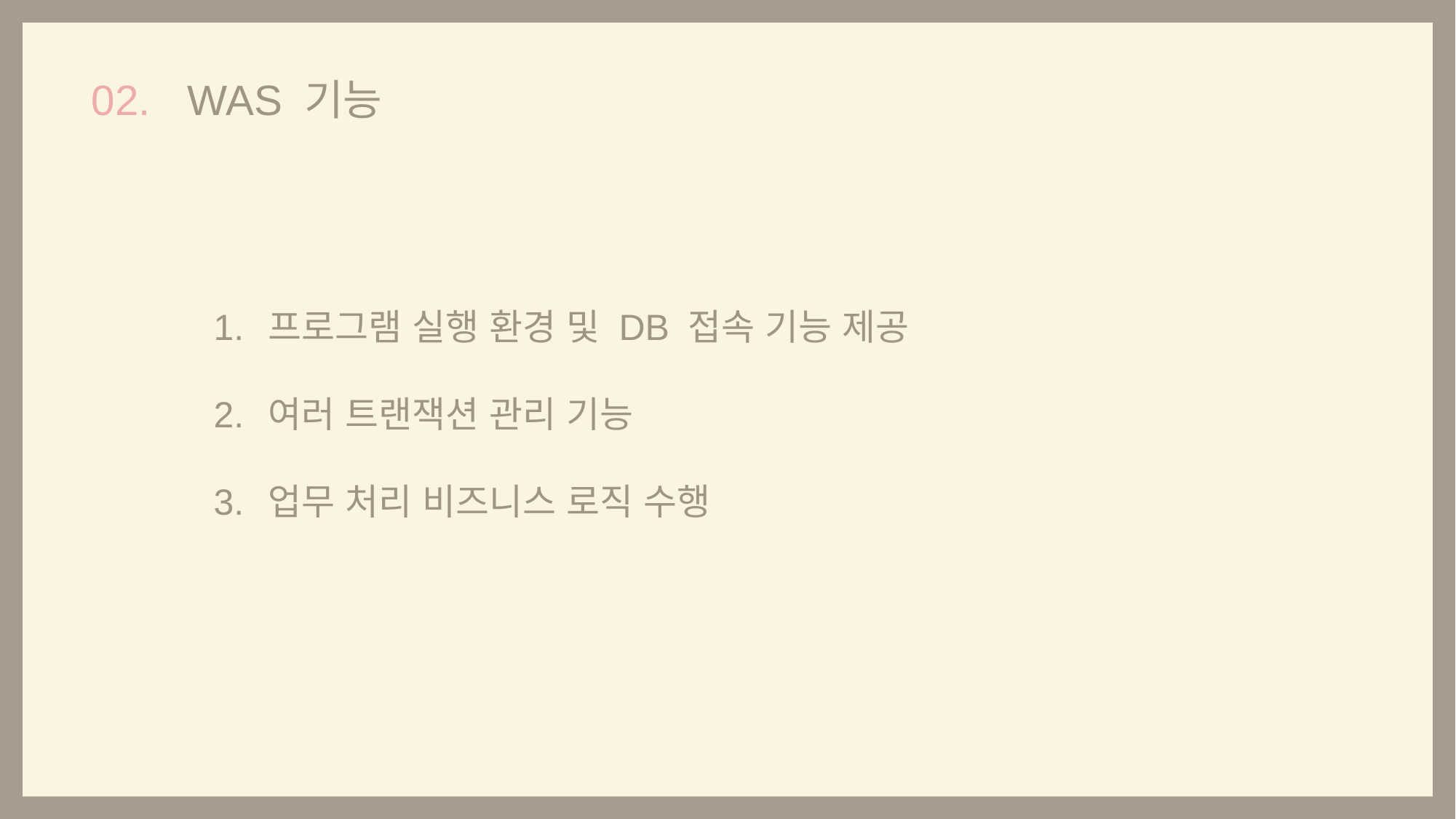

WAS 기능
02.
프로그램 실행 환경 및 DB 접속 기능 제공

여러 트랜잭션 관리 기능

업무 처리 비즈니스 로직 수행
웹 페이지는 정적 컨텐츠와 동적 컨텐츠가 모두 존재한다.
사용자의 요청에 맞게 적절한 동적 컨텐츠를 만들어서 제공해야 한다.
이때, Web Server만을 이용한다면 사용자가 원하는 요청에 대한 결과값을 모두 미리 만들어 놓고 서비스를 해야 한다.
하지만 이렇게 수행하기에는 자원이 절대적으로 부족하다.
따라서 WAS를 통해 요청에 맞는 데이터를 DB에서 가져와서 비즈니스 로직에 맞게 그때 그때 결과를 만들어서 제공함으로써 자원을 효율적으로 사용할 수 있다.